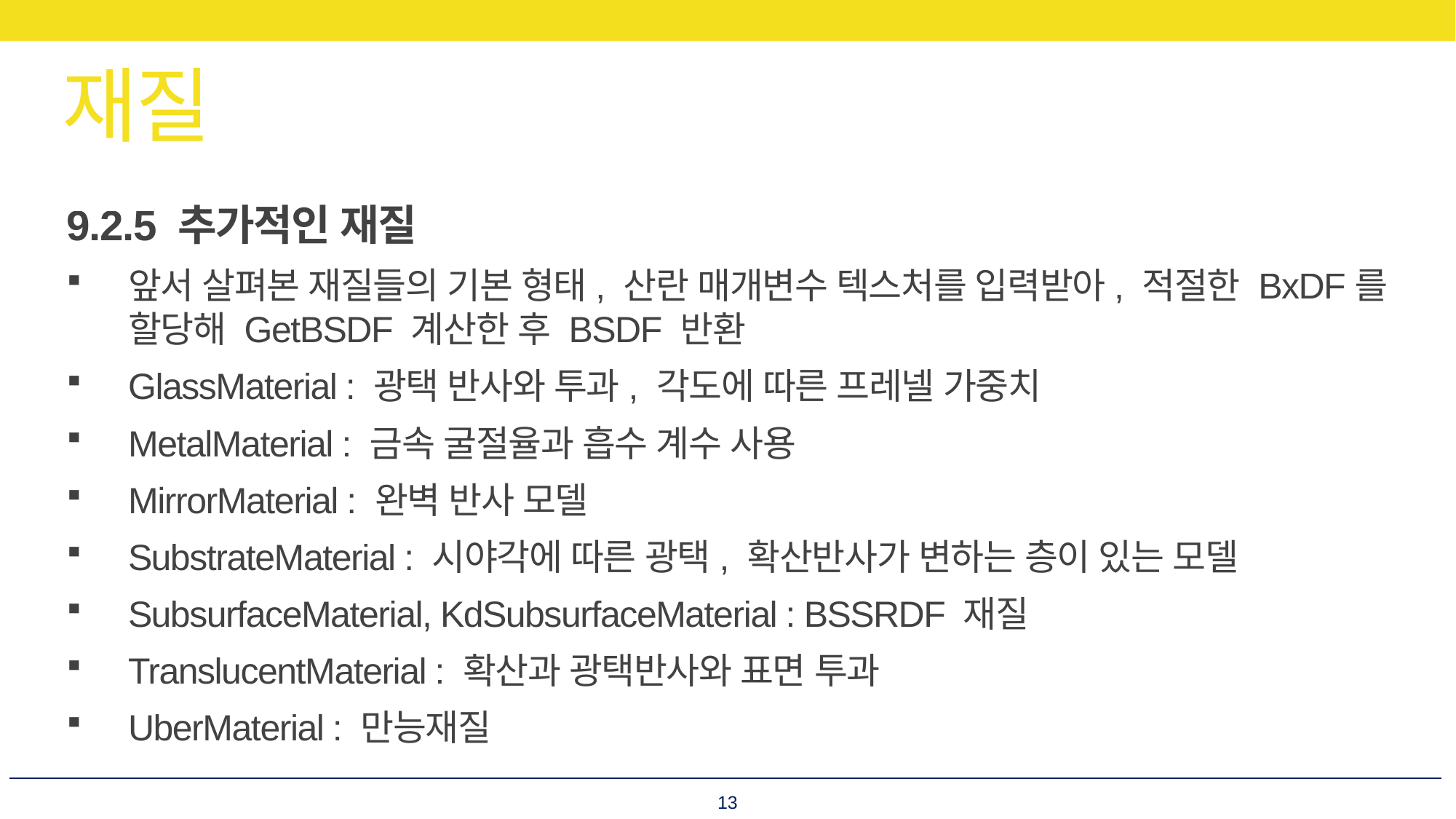

# 재질
9.2.5 추가적인 재질
앞서 살펴본 재질들의 기본 형태, 산란 매개변수 텍스처를 입력받아, 적절한 BxDF를 할당해 GetBSDF 계산한 후 BSDF 반환
GlassMaterial : 광택 반사와 투과, 각도에 따른 프레넬 가중치
MetalMaterial : 금속 굴절율과 흡수 계수 사용
MirrorMaterial : 완벽 반사 모델
SubstrateMaterial : 시야각에 따른 광택, 확산반사가 변하는 층이 있는 모델
SubsurfaceMaterial, KdSubsurfaceMaterial : BSSRDF 재질
TranslucentMaterial : 확산과 광택반사와 표면 투과
UberMaterial : 만능재질
13